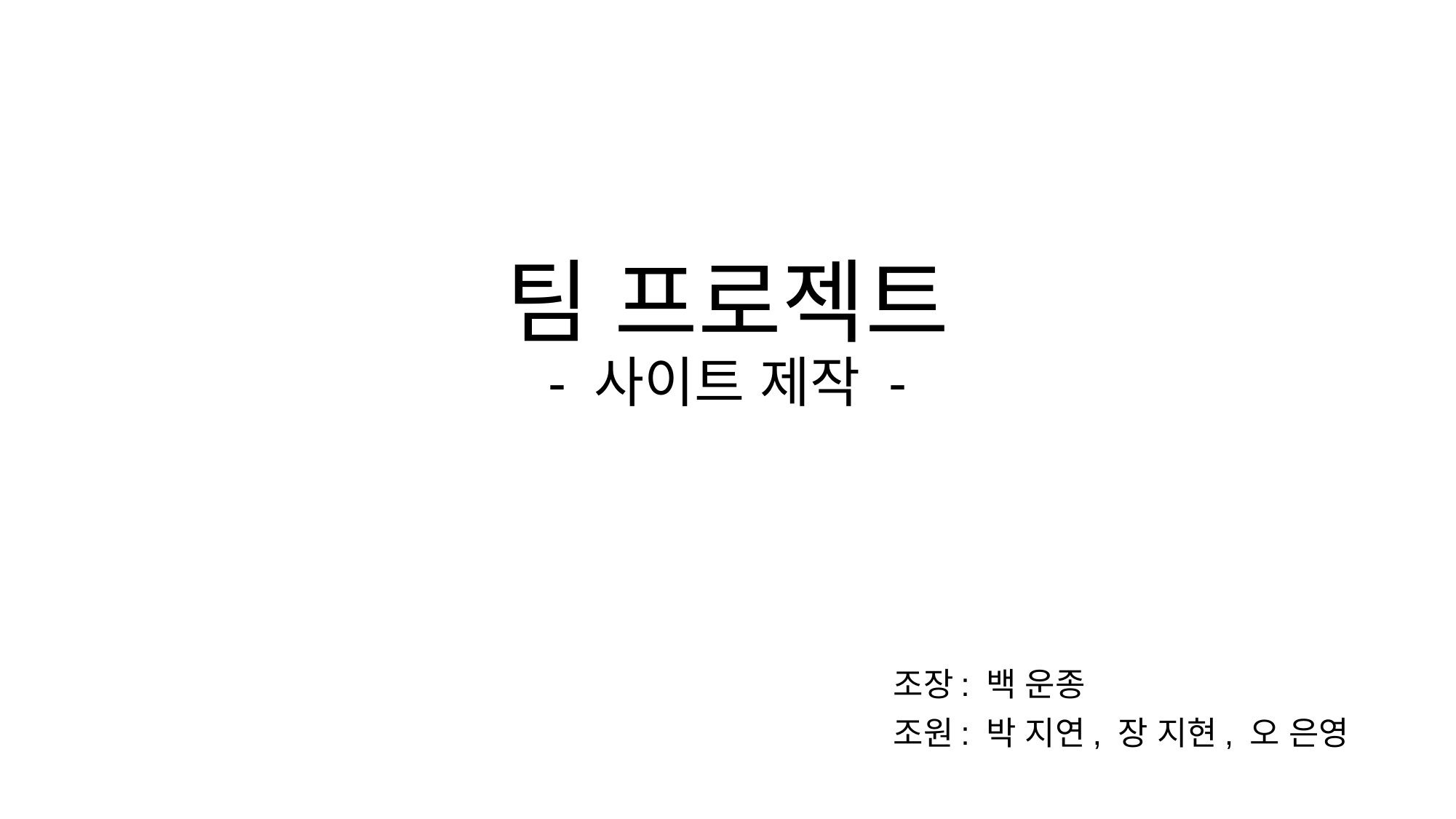

# 팀 프로젝트 - 사이트 제작 -
조장: 백 운종
조원: 박 지연, 장 지현, 오 은영